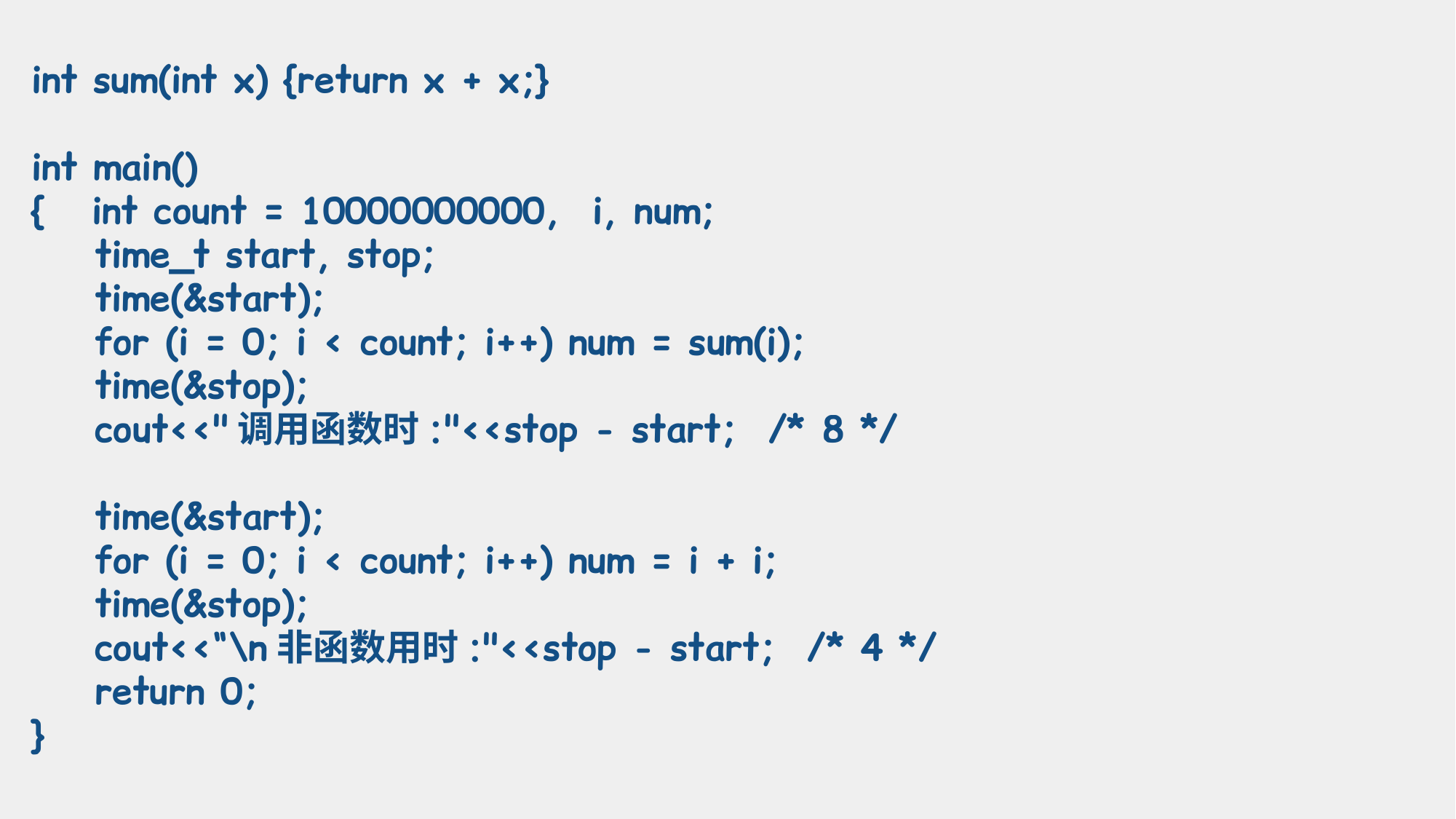

int sum(int x) {return x + x;}

int main()
{   int count = 10000000000,  i, num;
    time_t start, stop;
    time(&start);
    for (i = 0; i < count; i++) num = sum(i);
    time(&stop);
    cout<<"调用函数时:"<<stop - start;  /* 8 */

    time(&start);
    for (i = 0; i < count; i++) num = i + i;
    time(&stop);
    cout<<“\n非函数用时:"<<stop - start;  /* 4 */
    return 0;
}